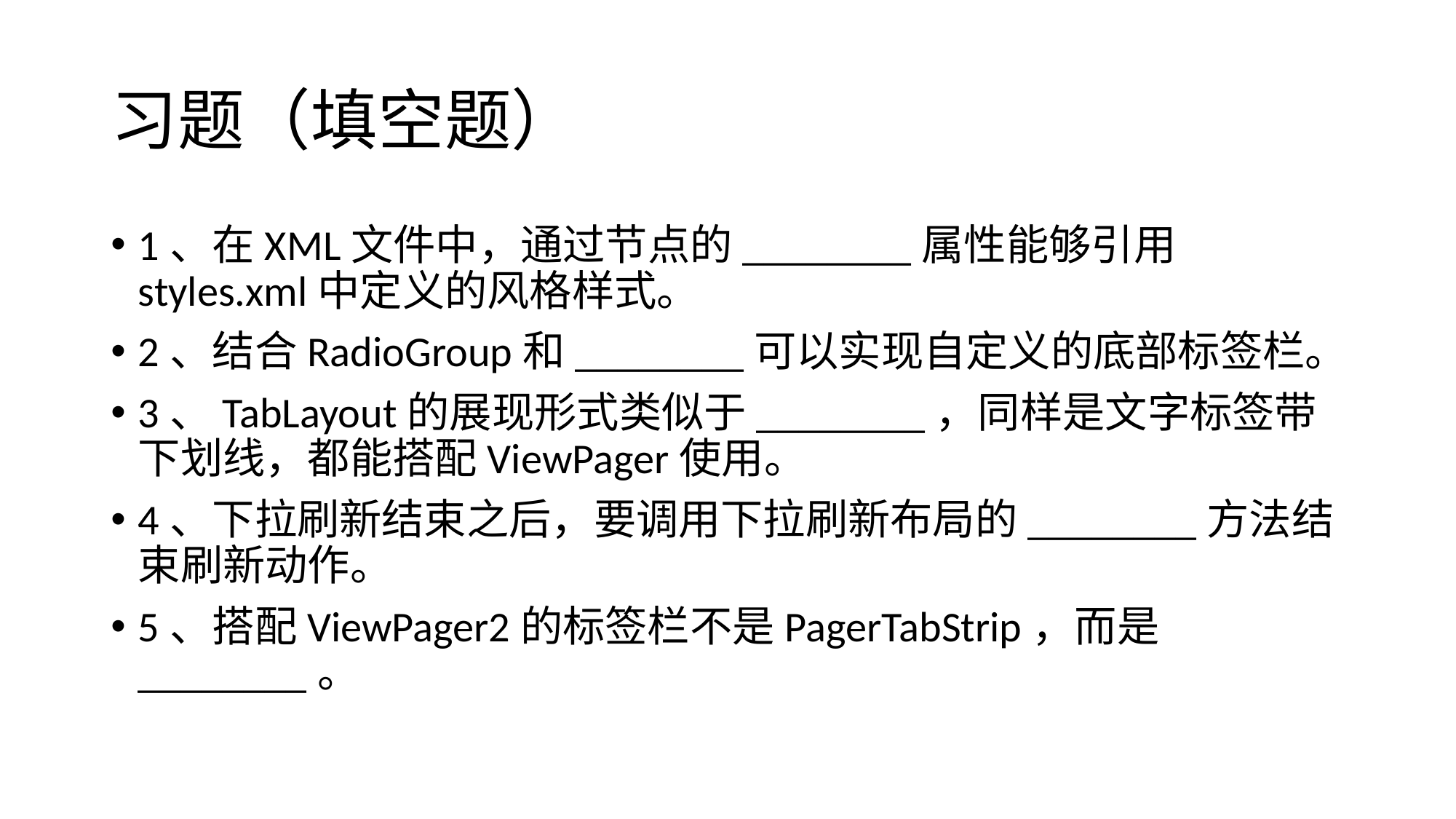

# 习题（填空题）
1、在XML文件中，通过节点的________属性能够引用styles.xml中定义的风格样式。
2、结合RadioGroup和________可以实现自定义的底部标签栏。
3、TabLayout的展现形式类似于________，同样是文字标签带下划线，都能搭配ViewPager使用。
4、下拉刷新结束之后，要调用下拉刷新布局的________方法结束刷新动作。
5、搭配ViewPager2的标签栏不是PagerTabStrip，而是________。